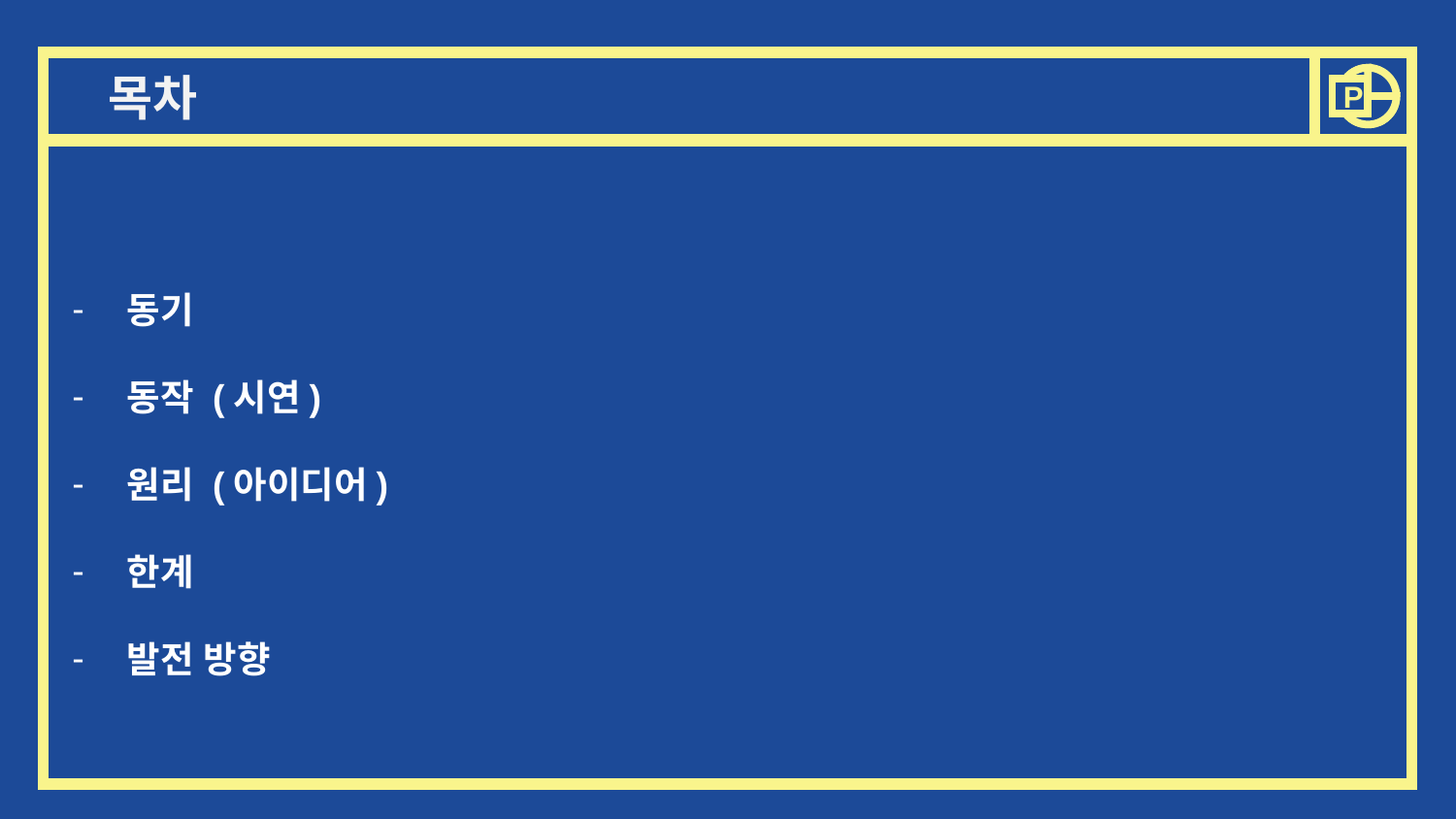

목차

P
동기
동작 (시연)
원리 (아이디어)
한계
발전 방향